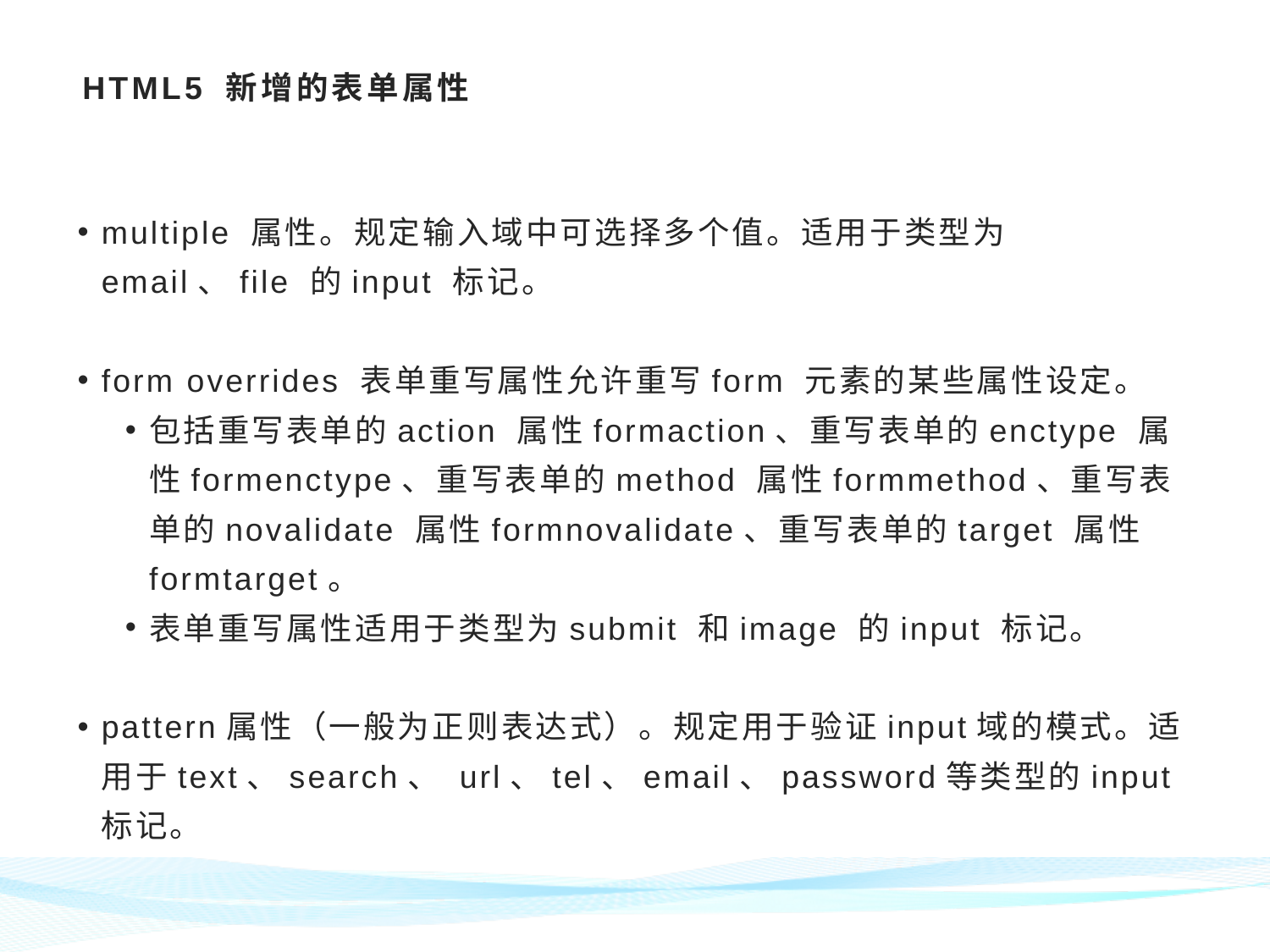

# HTML5 新增的表单属性
multiple 属性。规定输入域中可选择多个值。适用于类型为email、file 的input 标记。

form overrides 表单重写属性允许重写form 元素的某些属性设定。
包括重写表单的action 属性formaction、重写表单的enctype 属性formenctype、重写表单的method 属性formmethod、重写表单的novalidate 属性formnovalidate、重写表单的target 属性formtarget。
表单重写属性适用于类型为submit 和image 的input 标记。

pattern属性（一般为正则表达式）。规定用于验证input域的模式。适用于text、search、 url、tel、email、password等类型的input标记。